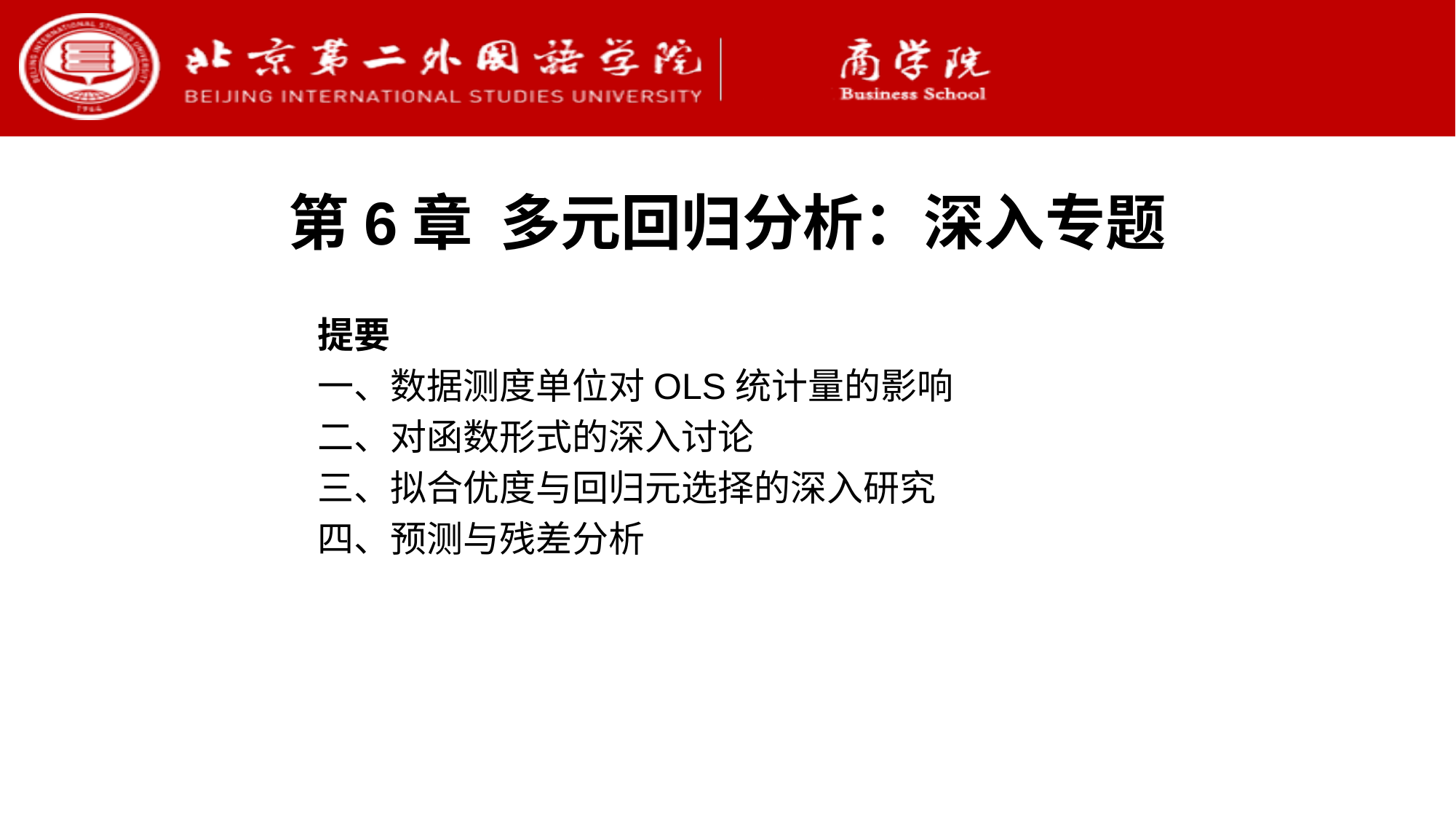

第6章  多元回归分析：深入专题
提要
一、数据测度单位对OLS统计量的影响
二、对函数形式的深入讨论
三、拟合优度与回归元选择的深入研究
四、预测与残差分析